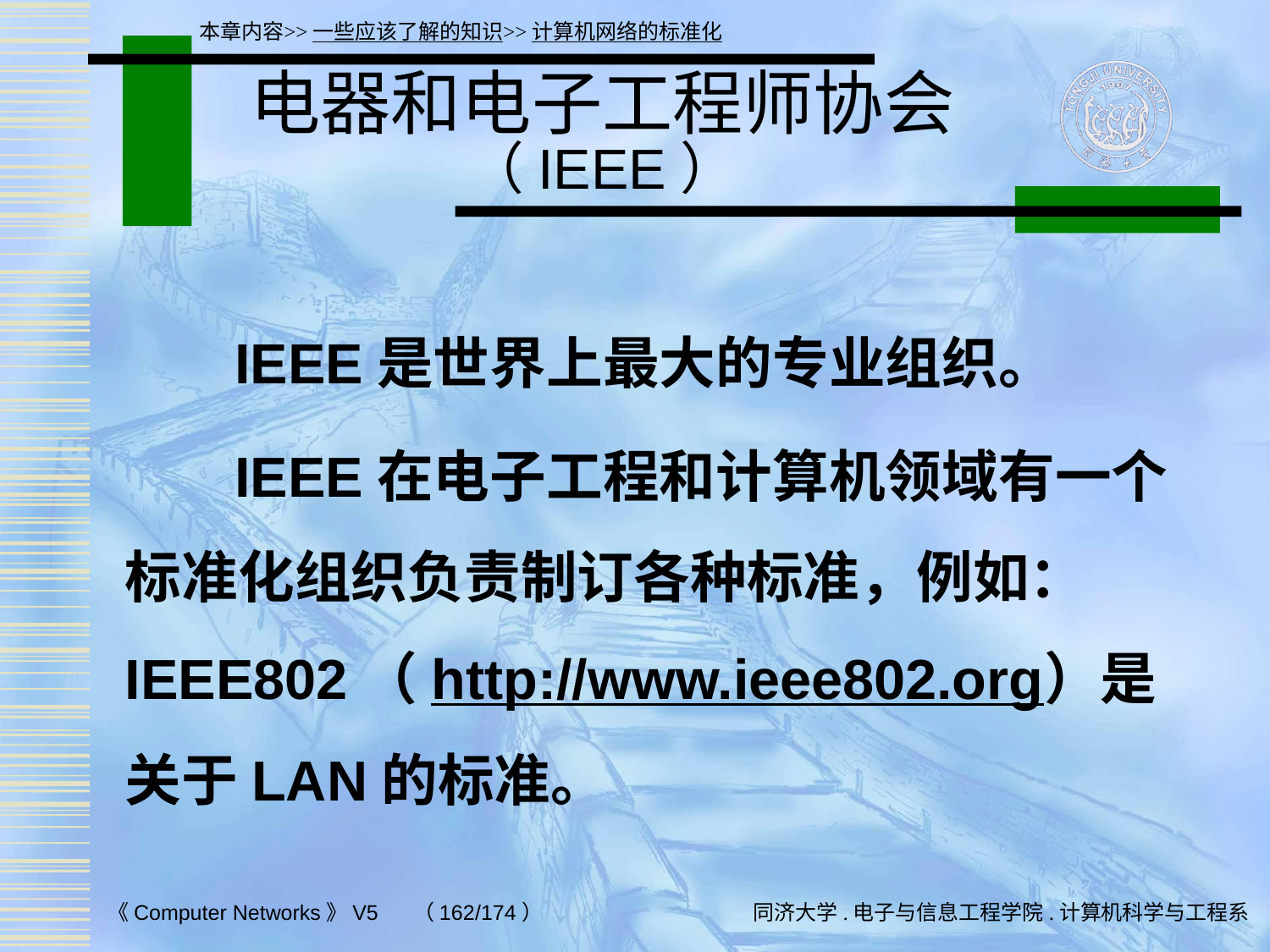

本章内容>>一些应该了解的知识>>计算机网络的标准化
# 电器和电子工程师协会 （IEEE）
       IEEE是世界上最大的专业组织。
       IEEE在电子工程和计算机领域有一个标准化组织负责制订各种标准，例如：IEEE802（http://www.ieee802.org）是关于LAN的标准。